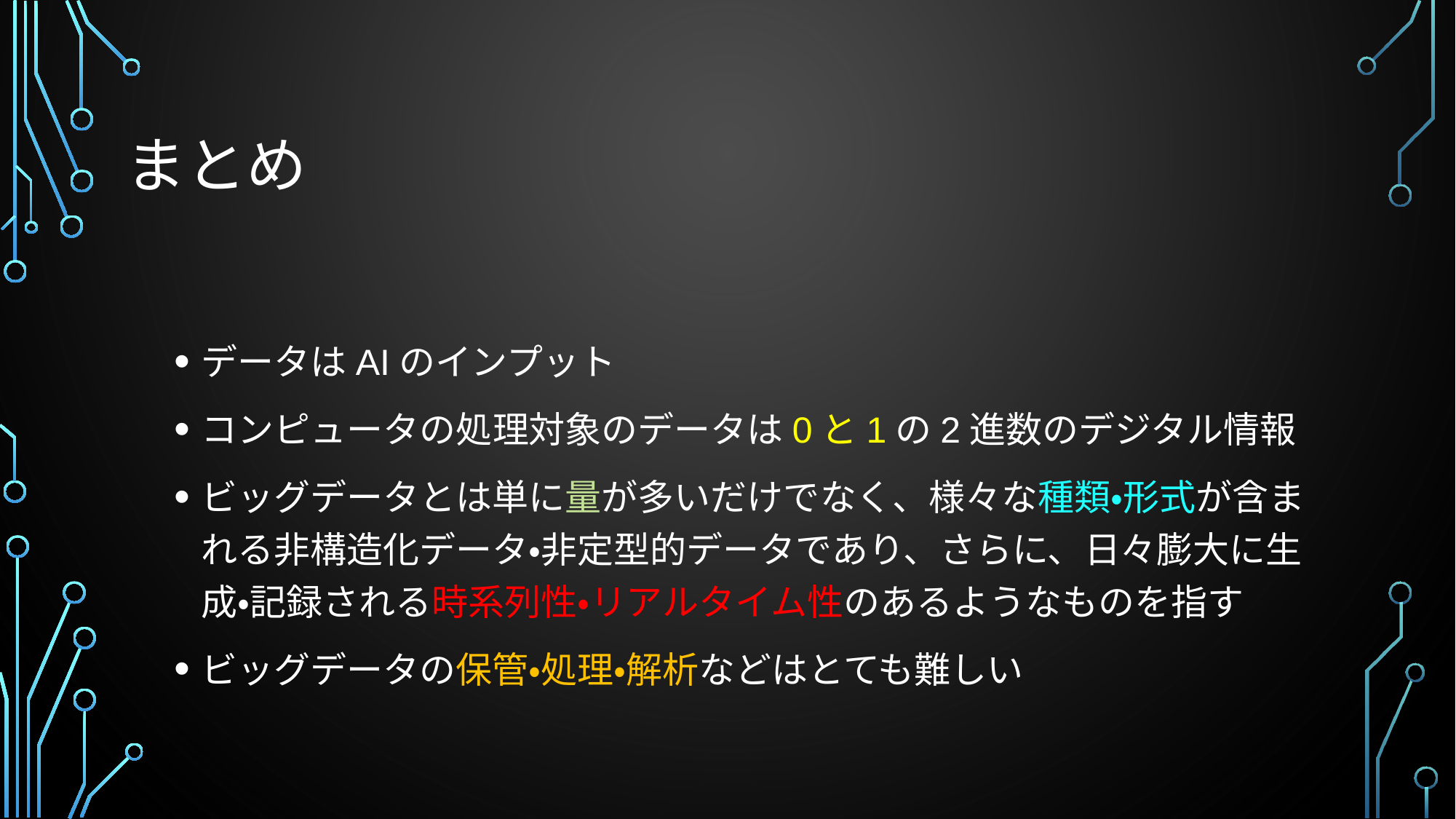

# まとめ
データはAIのインプット
コンピュータの処理対象のデータは0と1の2進数のデジタル情報
ビッグデータとは単に量が多いだけでなく、様々な種類・形式が含まれる非構造化データ・非定型的データであり、さらに、日々膨大に生成・記録される時系列性・リアルタイム性のあるようなものを指す
ビッグデータの保管・処理・解析などはとても難しい